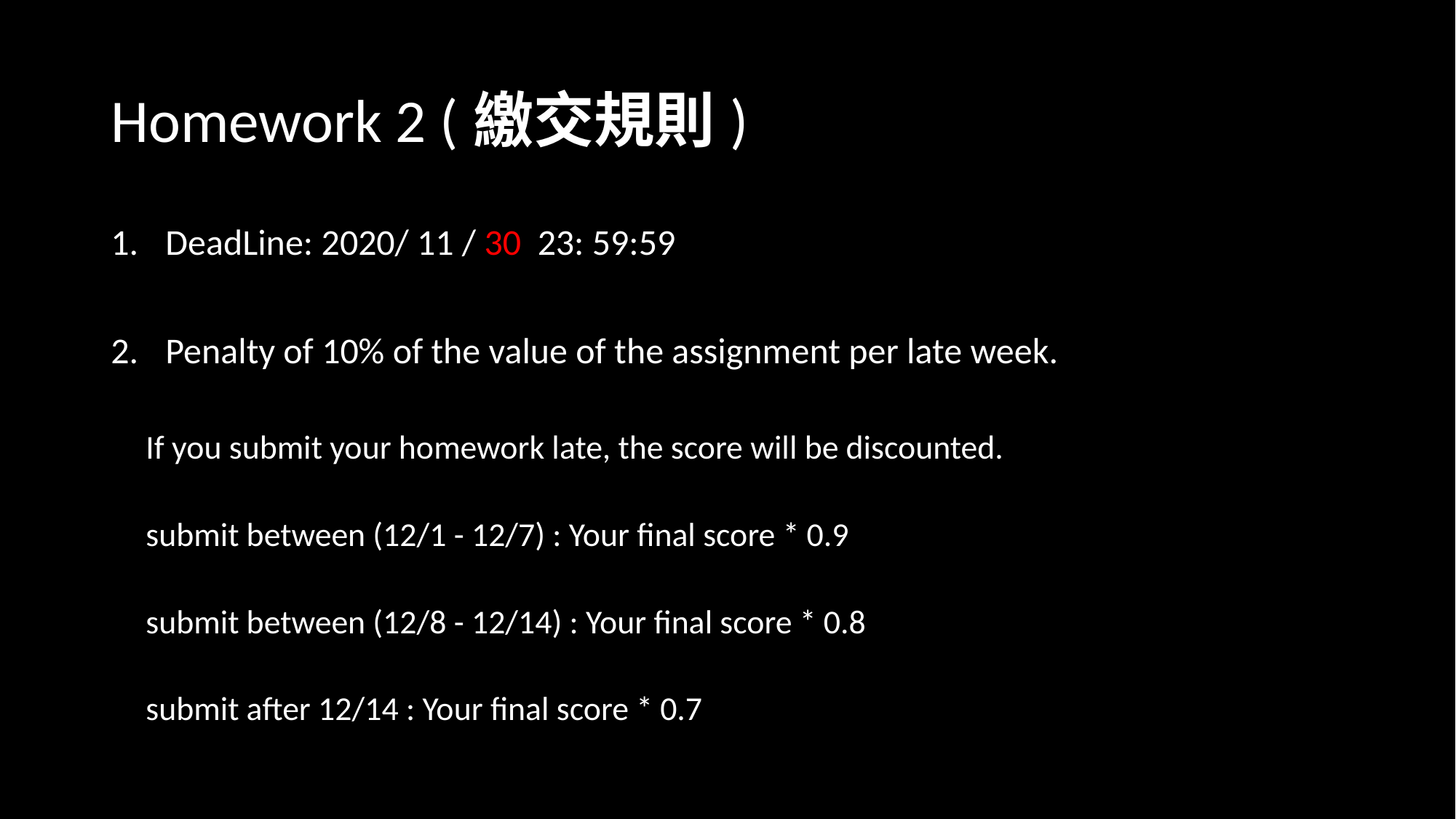

# Homework 2 (繳交規則)
DeadLine: 2020/ 11 / 30  23: 59:59

Penalty of 10% of the value of the assignment per late week.

If you submit your homework late, the score will be discounted.

submit between (12/1 - 12/7) : Your final score * 0.9

submit between (12/8 - 12/14) : Your final score * 0.8

submit after 12/14 : Your final score * 0.7